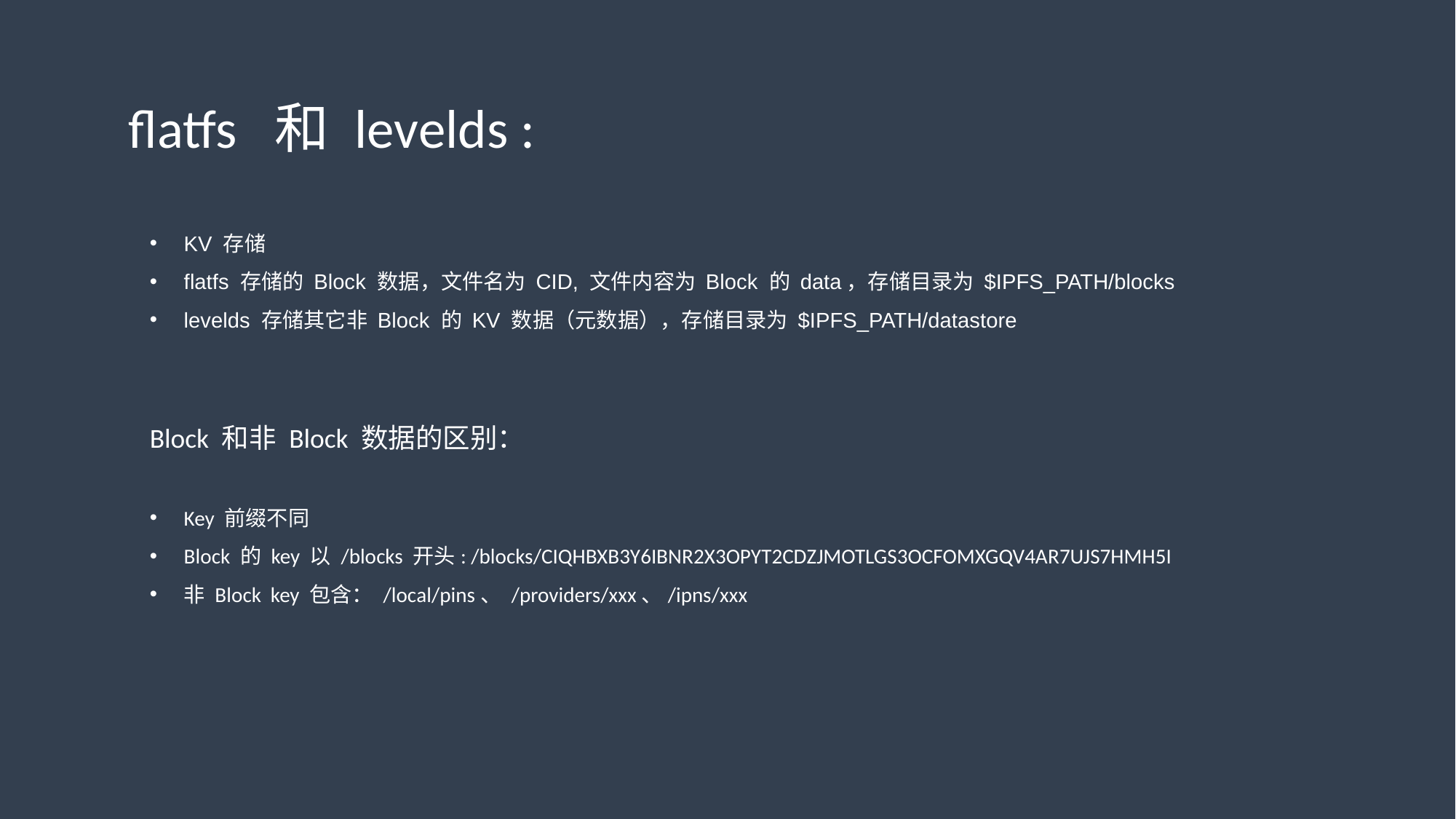

flatfs  和 levelds :
KV 存储
flatfs 存储的 Block 数据，文件名为 CID, 文件内容为 Block 的 data，存储目录为 $IPFS_PATH/blocks
levelds 存储其它非 Block 的 KV 数据（元数据），存储目录为 $IPFS_PATH/datastore
Block 和非 Block 数据的区别：

Key 前缀不同
Block 的 key 以 /blocks 开头: /blocks/CIQHBXB3Y6IBNR2X3OPYT2CDZJMOTLGS3OCFOMXGQV4AR7UJS7HMH5I
非 Block  key 包含： /local/pins、 /providers/xxx、/ipns/xxx